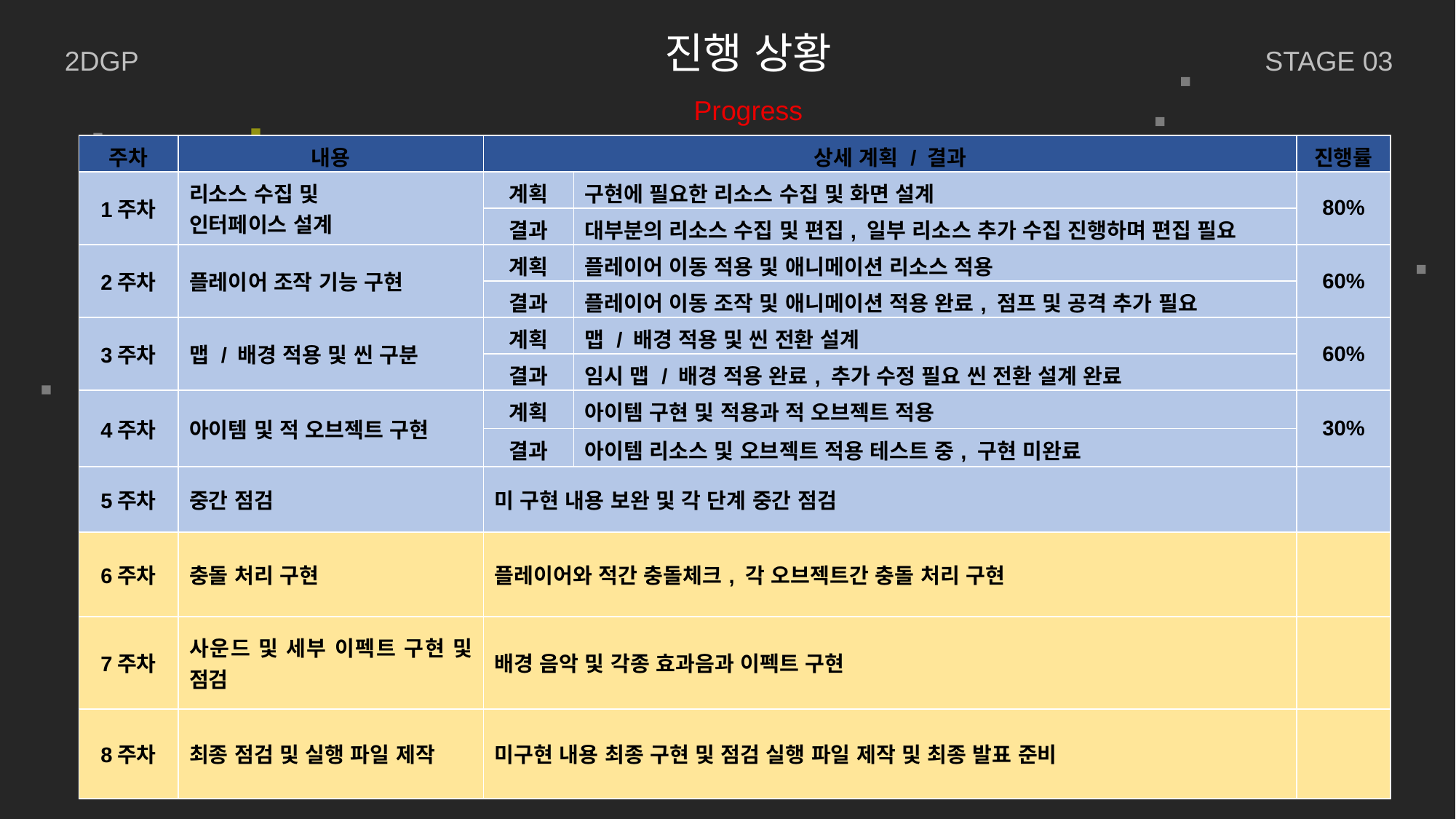

진행 상황
2DGP
STAGE 03

Progress
| 주차 | 내용 | 상세 계획 / 결과 |  | 진행률 |
| --- | --- | --- | --- | --- |
| 1주차 | 리소스 수집 및 인터페이스 설계 | 계획 | 구현에 필요한 리소스 수집 및 화면 설계 | 80% |
|  |  | 결과 | 대부분의 리소스 수집 및 편집, 일부 리소스 추가 수집 진행하며 편집 필요 |  |
| 2주차 | 플레이어 조작 기능 구현 | 계획 | 플레이어 이동 적용 및 애니메이션 리소스 적용 | 60% |
|  |  | 결과 | 플레이어 이동 조작 및 애니메이션 적용 완료, 점프 및 공격 추가 필요 |  |
| 3주차 | 맵 / 배경 적용 및 씬 구분 | 계획 | 맵 / 배경 적용 및 씬 전환 설계 | 60% |
|  |  | 결과 | 임시 맵 / 배경 적용 완료, 추가 수정 필요 씬 전환 설계 완료 |  |
| 4주차 | 아이템 및 적 오브젝트 구현 | 계획 | 아이템 구현 및 적용과 적 오브젝트 적용 | 30% |
|  |  | 결과 | 아이템 리소스 및 오브젝트 적용 테스트 중, 구현 미완료 |  |
| 5주차 | 중간 점검 | 미 구현 내용 보완 및 각 단계 중간 점검 |  |  |
| 6주차 | 충돌 처리 구현 | 플레이어와 적간 충돌체크, 각 오브젝트간 충돌 처리 구현 |  |  |
| 7주차 | 사운드 및 세부 이펙트 구현 및 점검 | 배경 음악 및 각종 효과음과 이펙트 구현 |  |  |
| 8주차 | 최종 점검 및 실행 파일 제작 | 미구현 내용 최종 구현 및 점검 실행 파일 제작 및 최종 발표 준비 |  |  |